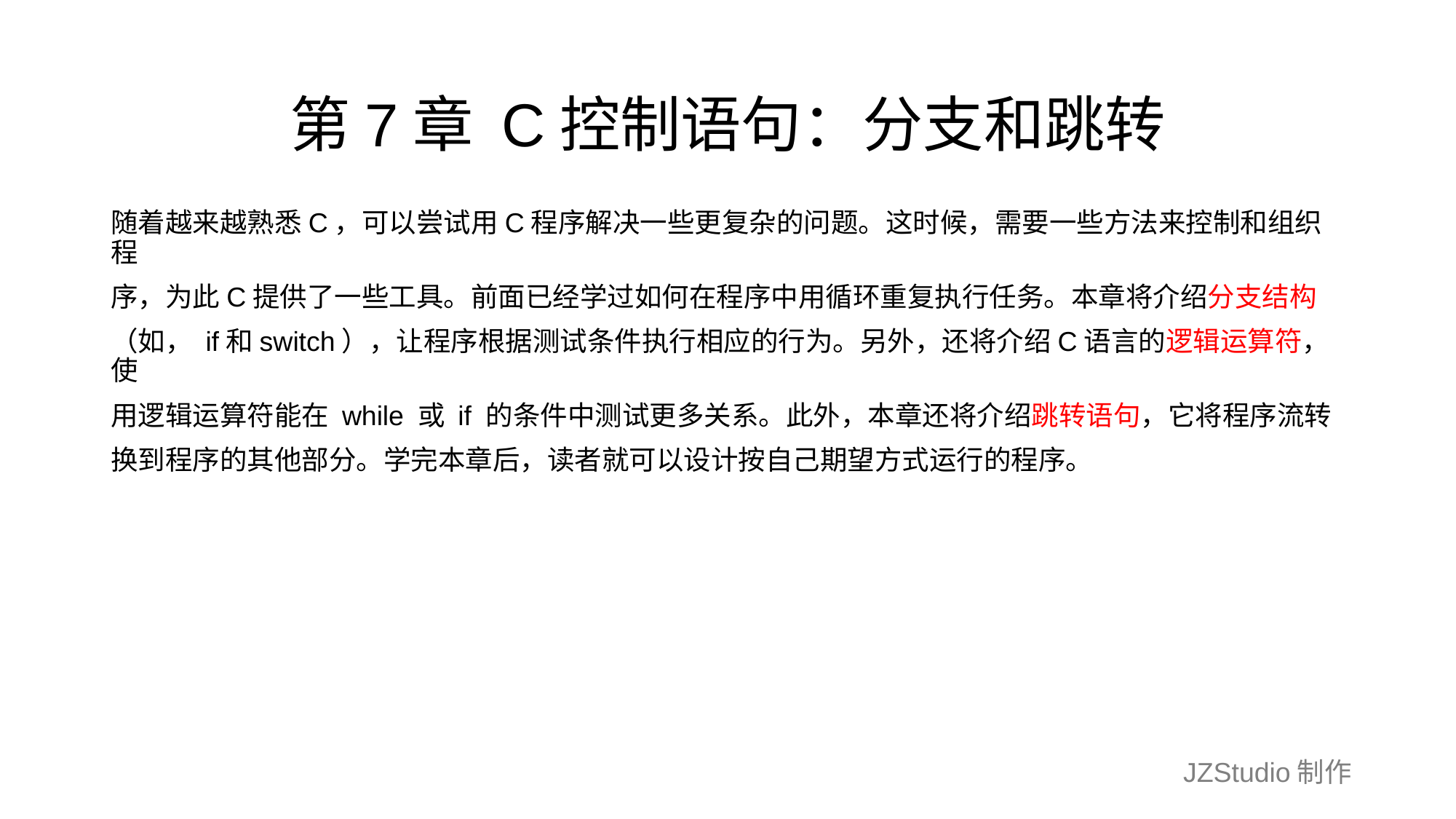

# 第7章 C控制语句：分支和跳转
随着越来越熟悉C，可以尝试用C程序解决一些更复杂的问题。这时候，需要一些方法来控制和组织程
序，为此C提供了一些工具。前面已经学过如何在程序中用循环重复执行任务。本章将介绍分支结构
（如， if和switch），让程序根据测试条件执行相应的行为。另外，还将介绍C语言的逻辑运算符，使
用逻辑运算符能在 while 或 if 的条件中测试更多关系。此外，本章还将介绍跳转语句，它将程序流转
换到程序的其他部分。学完本章后，读者就可以设计按自己期望方式运行的程序。